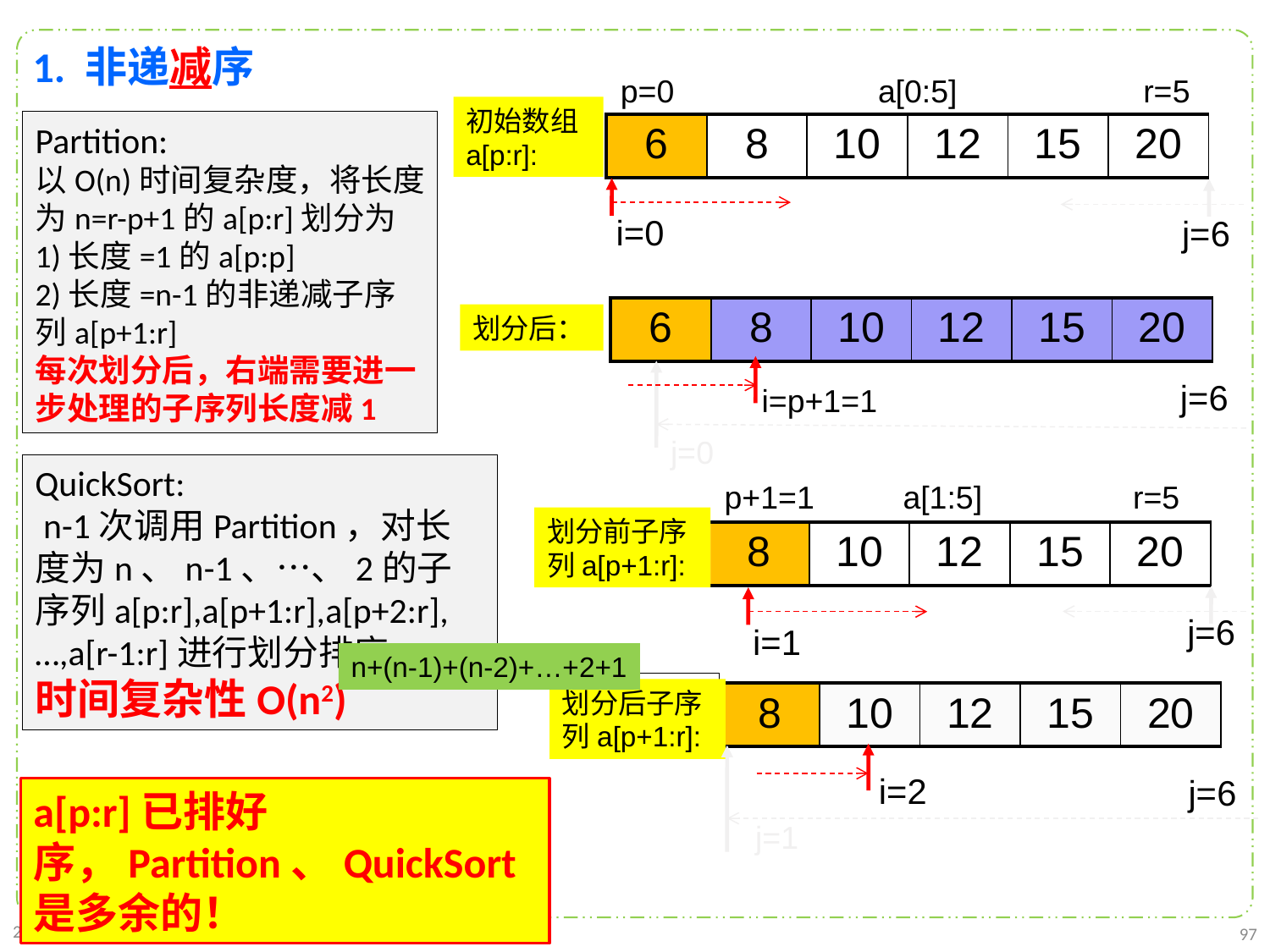

1. 非递减序
p=0                       a[0:5]                     r=5
初始数组a[p:r]:
Partition:
以O(n)时间复杂度，将长度为n=r-p+1的a[p:r]划分为
1)长度=1的a[p:p]
2)长度=n-1的非递减子序列a[p+1:r]
每次划分后，右端需要进一步处理的子序列长度减1
| 6 | 8 | 10 | 12 | 15 | 20 |
| --- | --- | --- | --- | --- | --- |

i=0
j=6
| 6 | 8 | 10 | 12 | 15 | 20 |
| --- | --- | --- | --- | --- | --- |
划分后：

j=6
i=p+1=1
j=0
QuickSort:
 n-1次调用Partition，对长度为n、n-1、…、2的子序列a[p:r],a[p+1:r],a[p+2:r],…,a[r-1:r]进行划分排序
时间复杂性O(n2)
p+1=1          a[1:5]                 r=5
划分前子序列a[p+1:r]:

| 6 | 8 | 10 | 12 | 15 | 20 |
| --- | --- | --- | --- | --- | --- |

j=6
i=1
n+(n-1)+(n-2)+…+2+1

划分后子序列a[p+1:r]:
| 6 | 8 | 10 | 12 | 15 | 20 |
| --- | --- | --- | --- | --- | --- |

i=2
j=6
a[p:r]已排好序，Partition、QuickSort是多余的！
j=1

2021/10/10
97